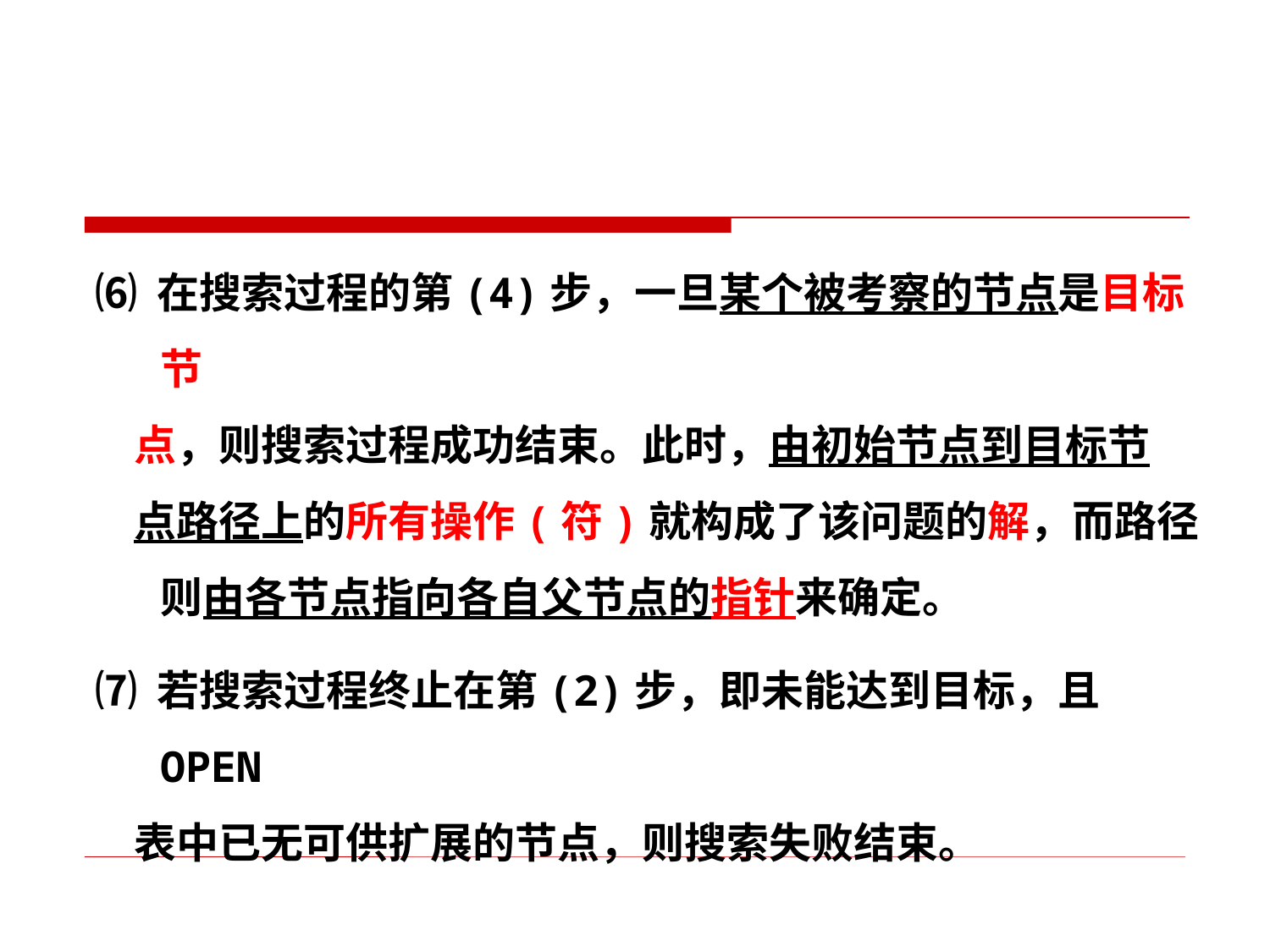

⑹ 在搜索过程的第(4)步，一旦某个被考察的节点是目标节
   点，则搜索过程成功结束。此时，由初始节点到目标节
   点路径上的所有操作(符)就构成了该问题的解，而路径则由各节点指向各自父节点的指针来确定。

⑺ 若搜索过程终止在第(2)步，即未能达到目标，且OPEN
   表中已无可供扩展的节点，则搜索失败结束。